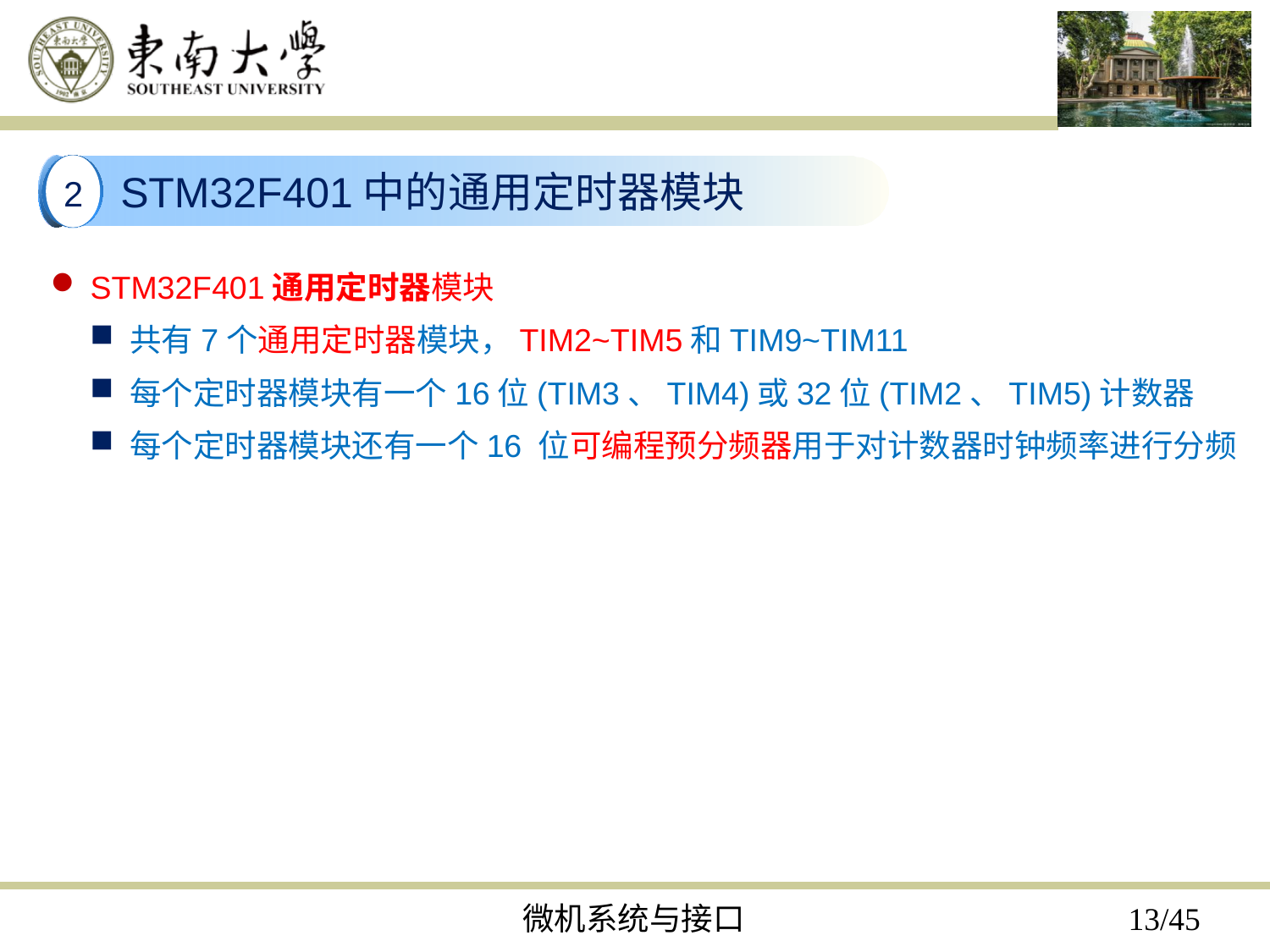

STM32F401中的通用定时器模块
2
STM32F401通用定时器模块
共有7个通用定时器模块，TIM2~TIM5和TIM9~TIM11
每个定时器模块有一个16位(TIM3、TIM4)或32位(TIM2、TIM5)计数器
每个定时器模块还有一个16 位可编程预分频器用于对计数器时钟频率进行分频